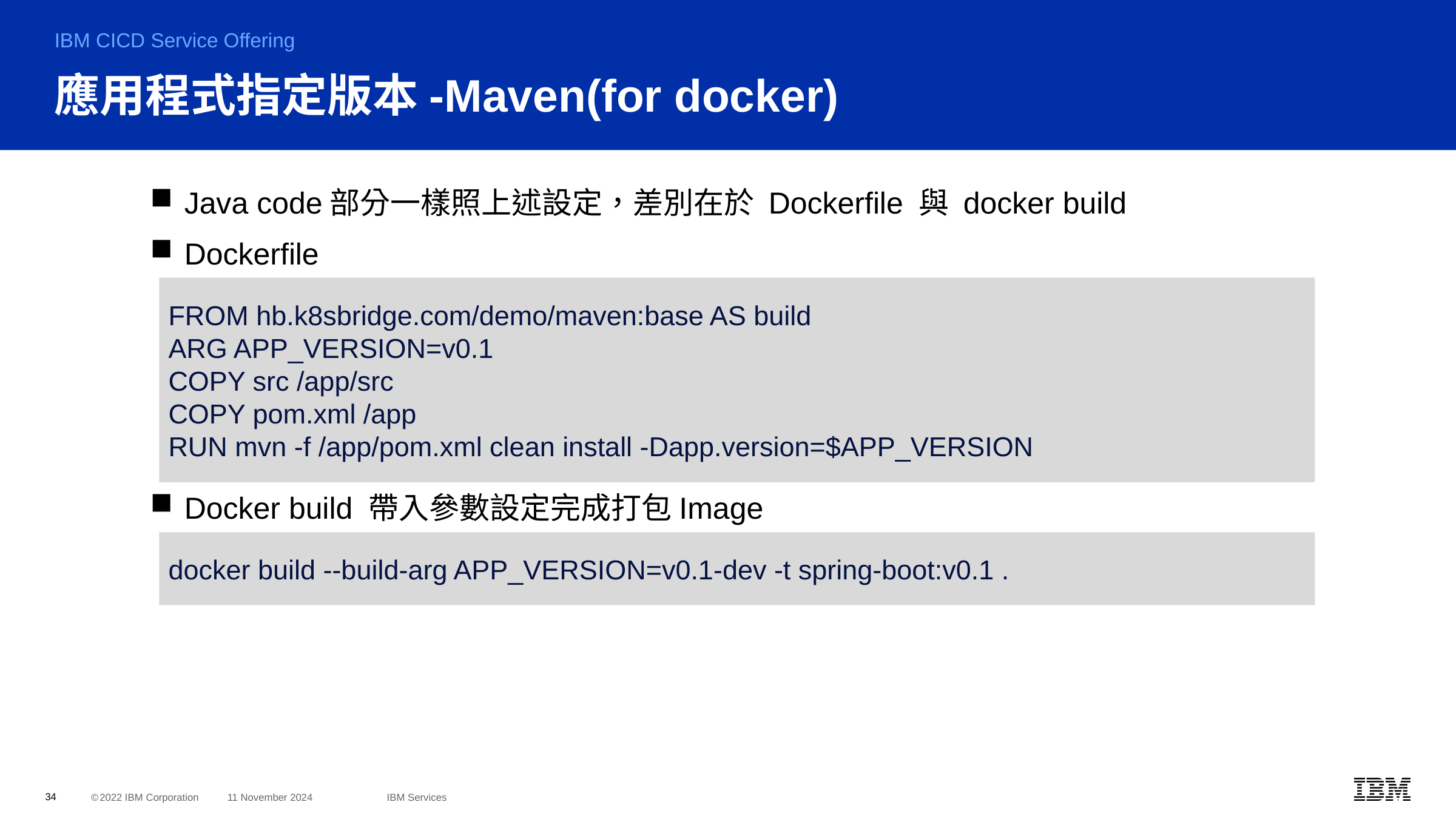

IBM CICD Service Offering
# 應用程式指定版本-Maven(for docker)
Java code部分一樣照上述設定，差別在於 Dockerfile 與 docker build
Dockerfile

Docker build 帶入參數設定完成打包Image

FROM hb.k8sbridge.com/demo/maven:base AS build
ARG APP_VERSION=v0.1
COPY src /app/src
COPY pom.xml /app
RUN mvn -f /app/pom.xml clean install -Dapp.version=$APP_VERSION
docker build --build-arg APP_VERSION=v0.1-dev -t spring-boot:v0.1 .